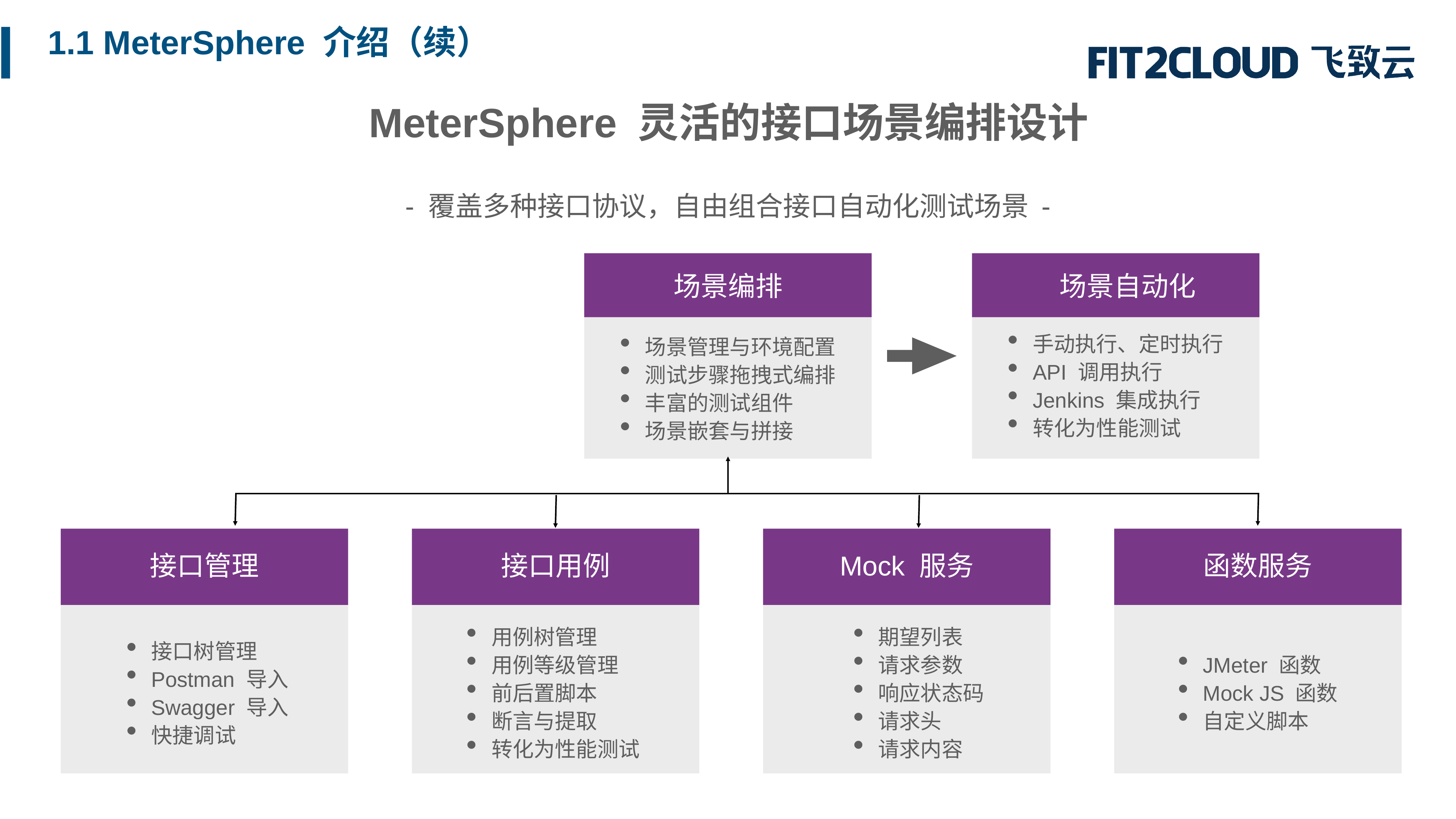

1.1 MeterSphere 介绍（续）

MeterSphere 灵活的接口场景编排设计
- 覆盖多种接口协议，自由组合接口自动化测试场景 -

场景编排
场景自动化
手动执行、定时执行
API 调用执行
Jenkins 集成执行
转化为性能测试
场景管理与环境配置
测试步骤拖拽式编排
丰富的测试组件
场景嵌套与拼接

接口管理
Mock 服务
函数服务
接口用例
用例树管理
用例等级管理
前后置脚本
断言与提取
转化为性能测试
期望列表
请求参数
响应状态码
请求头
请求内容
接口树管理
Postman 导入
Swagger 导入
快捷调试
JMeter 函数
Mock JS 函数
自定义脚本